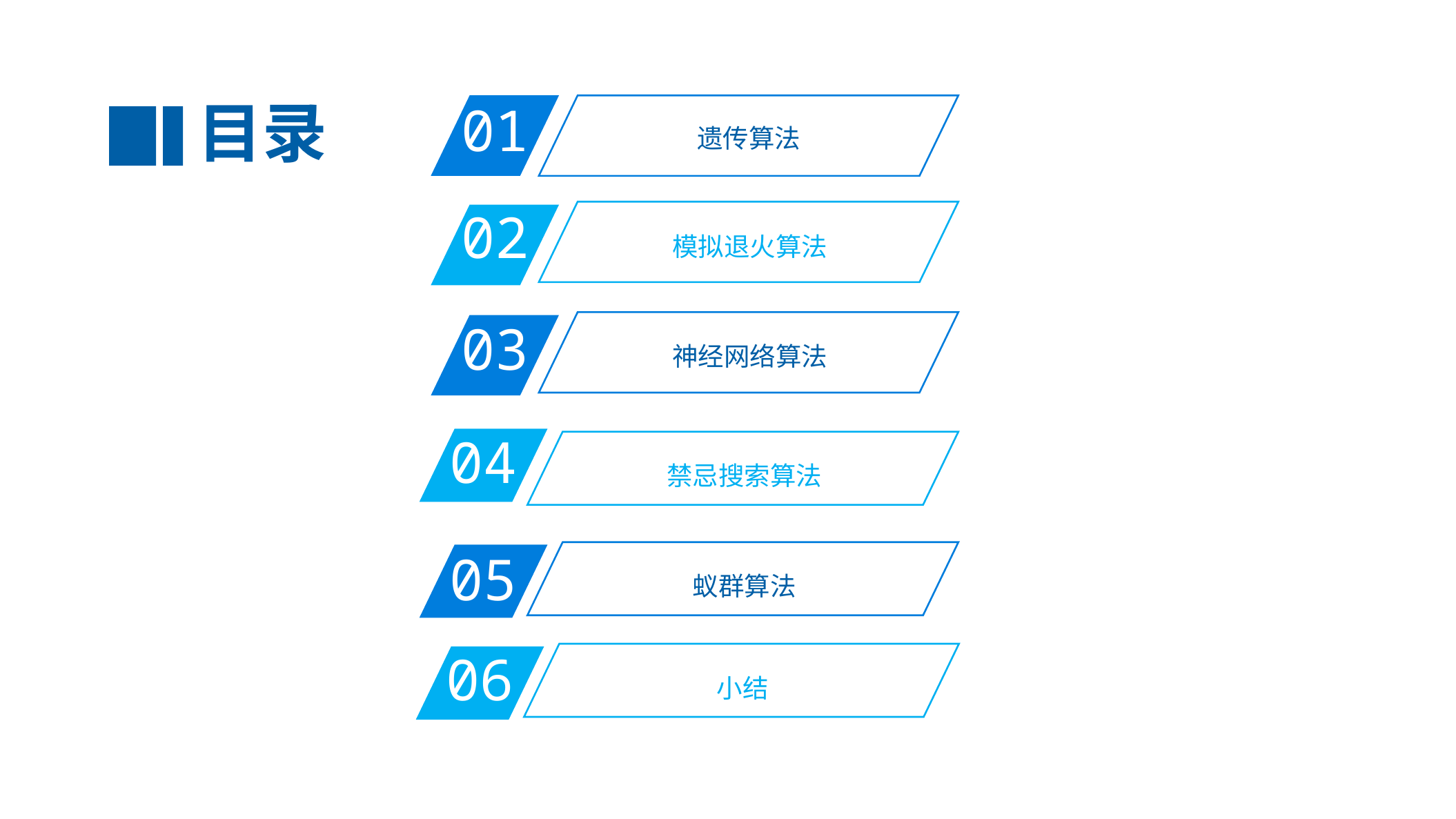

01

目录

遗传算法

02

模拟退火算法
03

神经网络算法
04

禁忌搜索算法
05

蚁群算法
06

小结